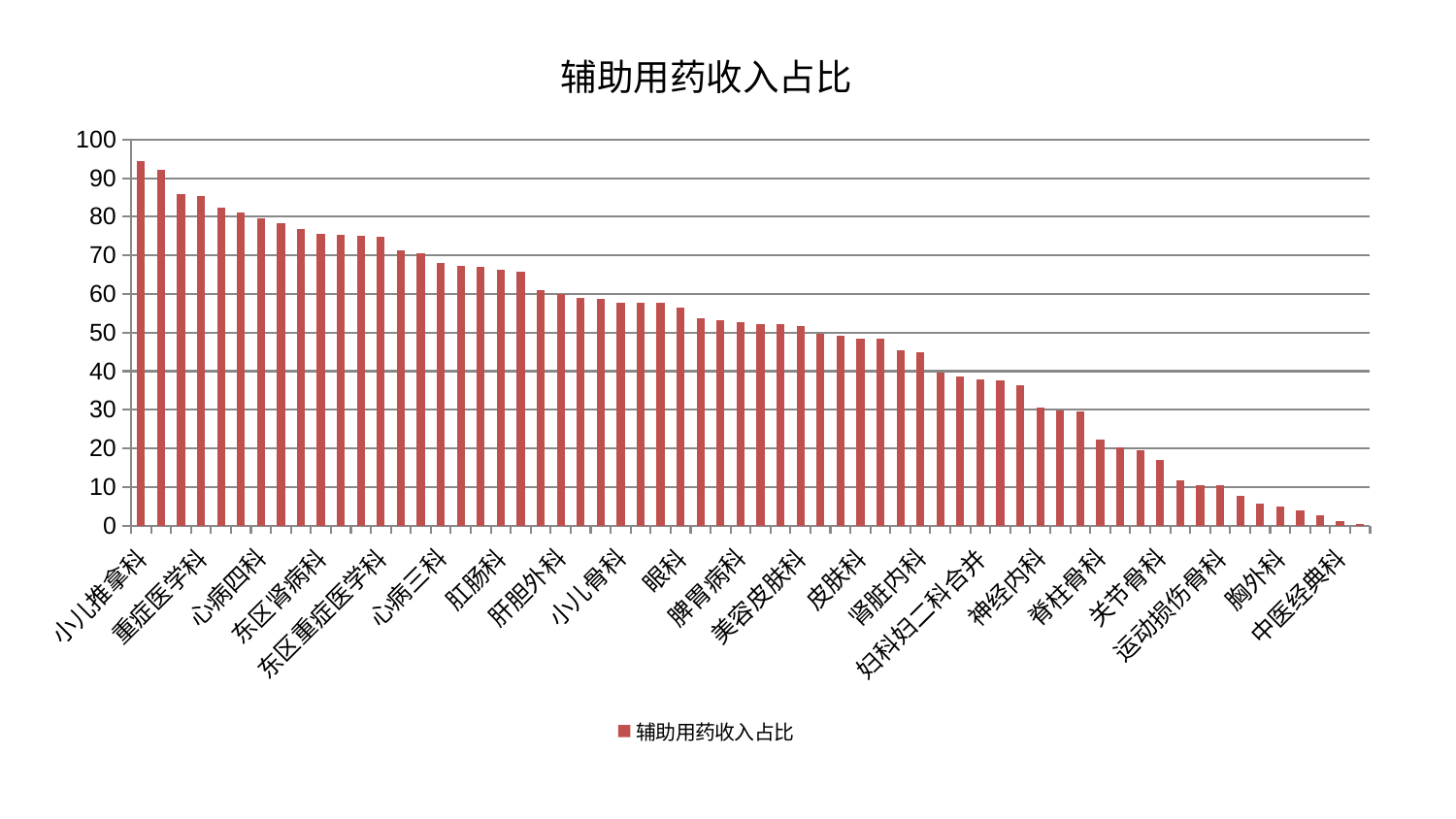

### Chart: 辅助用药收入占比

| Category | 辅助用药收入占比 |
|---|---|
| 小儿推拿科 | 94.4508890676454 |
| 肾病科 | 92.20442154423334 |
| 周围血管科 | 85.93573899089878 |
| 重症医学科 | 85.47012692388627 |
| 身心医学科 | 82.31489683119109 |
| 儿科 | 81.13144705273572 |
| 心病四科 | 79.67188666329454 |
| 推拿科 | 78.35398759254286 |
| 妇二科 | 76.95061967485503 |
| 东区肾病科 | 75.66216031746058 |
| 脑病一科 | 75.24614066876036 |
| 医院 | 75.16797616047111 |
| 东区重症医学科 | 74.82328665385822 |
| 口腔科 | 71.22575364388904 |
| 老年医学科 | 70.64506217831604 |
| 心病三科 | 68.00385651630714 |
| 男科 | 67.25003044309443 |
| 神经外科 | 66.9937955216717 |
| 肛肠科 | 66.21453342472037 |
| 中医外治中心 | 65.8279212532096 |
| 针灸科 | 60.98636079594672 |
| 肝胆外科 | 60.10882314900361 |
| 骨科 | 58.9081776776065 |
| 消化内科 | 58.68820798340519 |
| 小儿骨科 | 57.77829500369902 |
| 西区重症医学科 | 57.67680714967087 |
| 血液科 | 57.64607436746125 |
| 眼科 | 56.4463346966855 |
| 肝病科 | 53.61815909685434 |
| 创伤骨科 | 53.31235826775791 |
| 脾胃病科 | 52.65356589489096 |
| 脑病二科 | 52.26409388507569 |
| 耳鼻喉科 | 52.13098282019204 |
| 美容皮肤科 | 51.61947819365993 |
| 脑病三科 | 49.58887422619138 |
| 脾胃科消化科合并 | 49.194446451037855 |
| 皮肤科 | 48.435545294229485 |
| 产科 | 48.41920890853044 |
| 康复科 | 45.376760250099245 |
| 肾脏内科 | 44.90661652118435 |
| 微创骨科 | 39.665246758359295 |
| 心血管内科 | 38.73436369527945 |
| 妇科妇二科合并 | 37.92749182965807 |
| 乳腺甲状腺外科 | 37.553476364073354 |
| 呼吸内科 | 36.29163238280766 |
| 神经内科 | 30.654182130038677 |
| 内分泌科 | 29.67199993492329 |
| 普通外科 | 29.665440822477397 |
| 脊柱骨科 | 22.181122412110255 |
| 治未病中心 | 20.236812785366553 |
| 妇科 | 19.5918542794288 |
| 关节骨科 | 16.990868874513552 |
| 泌尿外科 | 11.699168297496598 |
| 肿瘤内科 | 10.533418445599342 |
| 运动损伤骨科 | 10.503728574625736 |
| 心病一科 | 7.79289652496673 |
| 综合内科 | 5.67015616513078 |
| 胸外科 | 5.012228790290596 |
| 显微骨科 | 3.9227375660134234 |
| 风湿病科 | 2.7581112380453687 |
| 中医经典科 | 1.0120792224872277 |
| 心病二科 | 0.49148974758210784 |
25